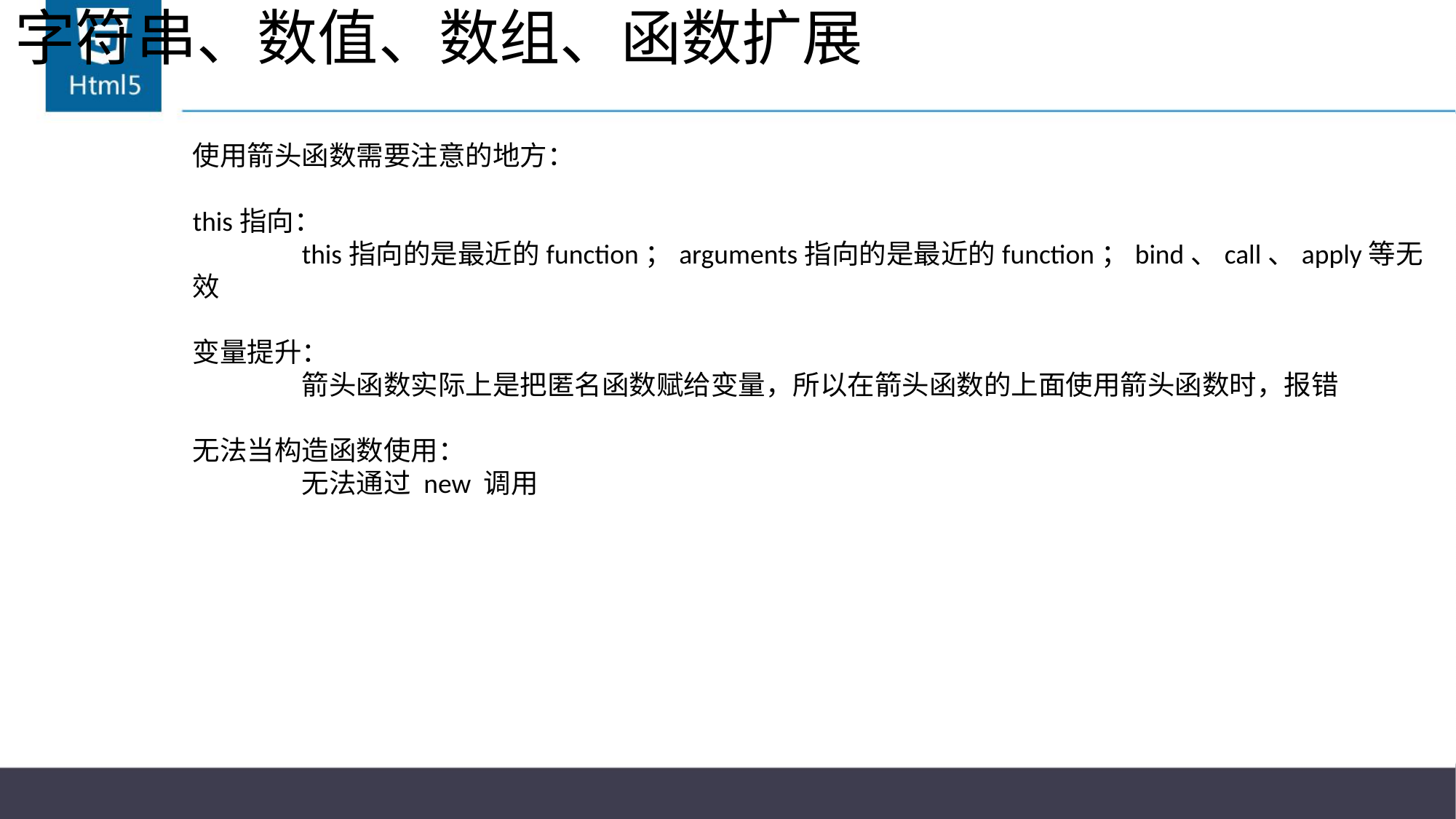

# 字符串、数值、数组、函数扩展
使用箭头函数需要注意的地方：

this指向：
	this指向的是最近的function；arguments指向的是最近的function；bind、call、apply等无效

变量提升：
	箭头函数实际上是把匿名函数赋给变量，所以在箭头函数的上面使用箭头函数时，报错

无法当构造函数使用：
	无法通过 new 调用